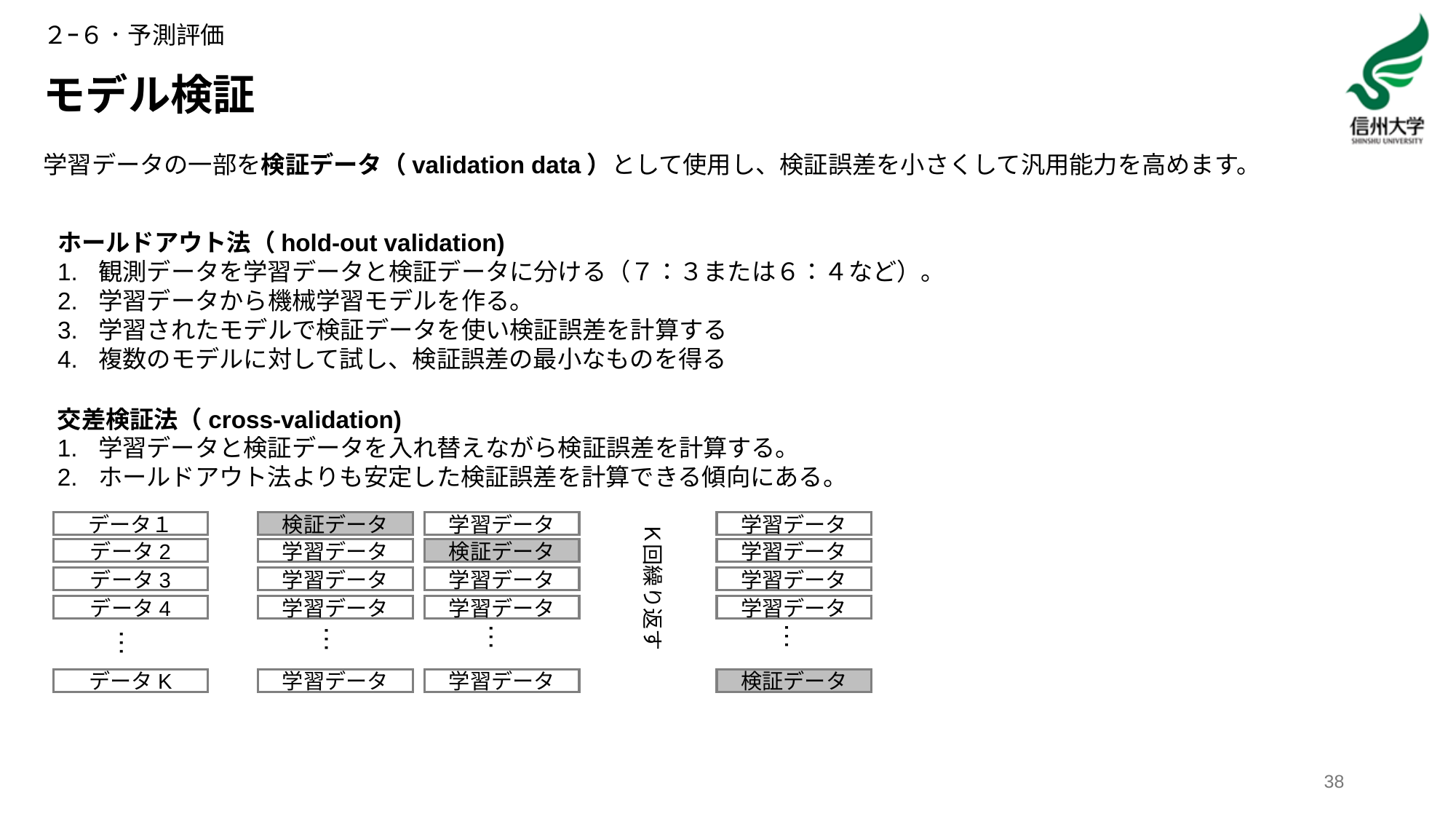

２ｰ６．予測評価
# モデル検証
学習データの一部を検証データ（validation data）として使用し、検証誤差を小さくして汎用能力を高めます。
ホールドアウト法（hold-out validation)
観測データを学習データと検証データに分ける（７：３または６：４など）。
学習データから機械学習モデルを作る。
学習されたモデルで検証データを使い検証誤差を計算する
複数のモデルに対して試し、検証誤差の最小なものを得る
交差検証法（cross-validation)
学習データと検証データを入れ替えながら検証誤差を計算する。
ホールドアウト法よりも安定した検証誤差を計算できる傾向にある。
データ１
検証データ
学習データ
学習データ
Ｋ回繰り返す
データ2
学習データ
検証データ
学習データ
データ3
学習データ
学習データ
学習データ
データ4
学習データ
学習データ
学習データ
…
…
…
…
データK
学習データ
学習データ
検証データ
38